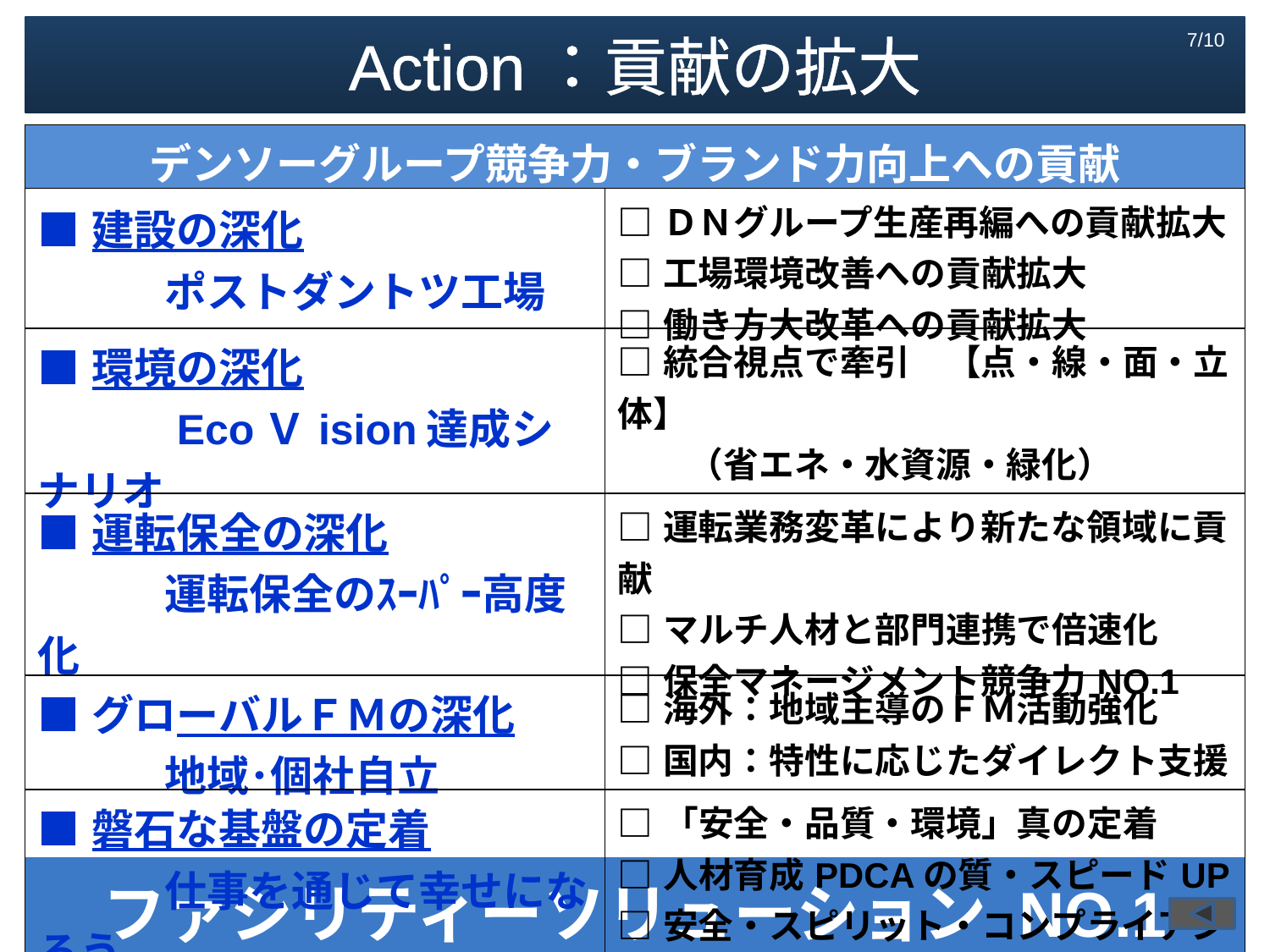

Action：貢献の拡大
7/10
| デンソーグループ競争力・ブランド力向上への貢献 |  |
| --- | --- |
| ■建設の深化 　　　ポストダントツ工場 | □ＤＮグループ生産再編への貢献拡大 □工場環境改善への貢献拡大 □働き方大改革への貢献拡大 |
| ■環境の深化 　　　EcoＶision達成シナリオ | □統合視点で牽引　【点・線・面・立体】 　　（省エネ・水資源・緑化） |
| ■運転保全の深化 　　　運転保全のｽｰﾊﾟｰ高度化 | □運転業務変革により新たな領域に貢献 □マルチ人材と部門連携で倍速化 □保全マネージメント競争力NO.1 |
| ■グローバルＦＭの深化 　　　地域･個社自立 | □海外：地域主導のＦＭ活動強化 □国内：特性に応じたダイレクト支援 |
| ■磐石な基盤の定着 　　　仕事を通じて幸せになろう | □「安全・品質・環境」真の定着 □人材育成PDCAの質・スピードUP □安全・スピリット・コンプライアンス・健康 |
| ファシリティーソリューション NO.1 |
| --- |